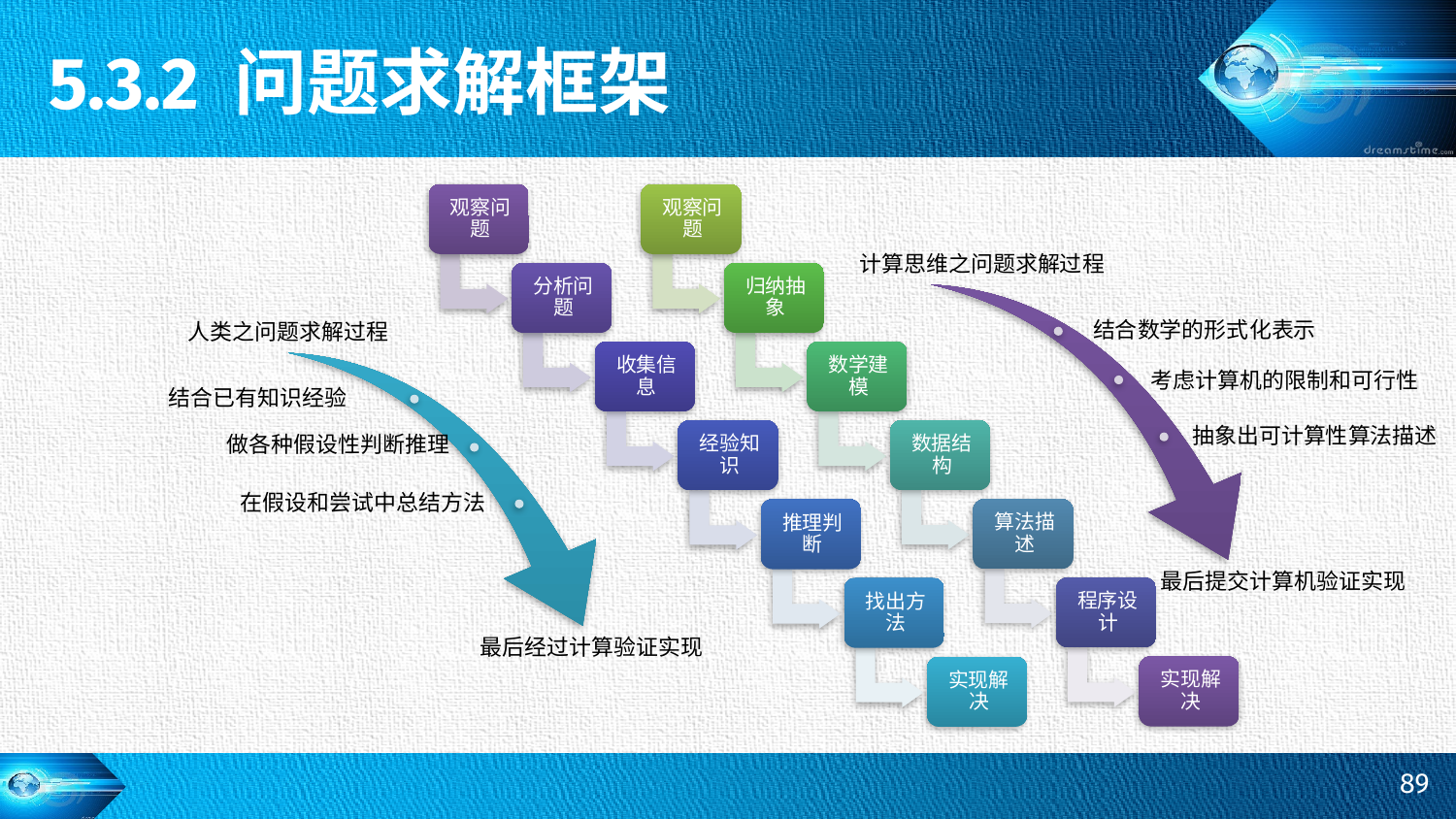

5.3.2 问题求解框架
观察问题
分析问题
收集信息
经验知识
推理判断
找出方法
实现解决
观察问题
归纳抽象
数学建模
数据结构
算法描述
程序设计
实现解决
计算思维之问题求解过程
结合数学的形式化表示
考虑计算机的限制和可行性
抽象出可计算性算法描述
最后提交计算机验证实现
人类之问题求解过程
结合已有知识经验
做各种假设性判断推理
在假设和尝试中总结方法
最后经过计算验证实现
89